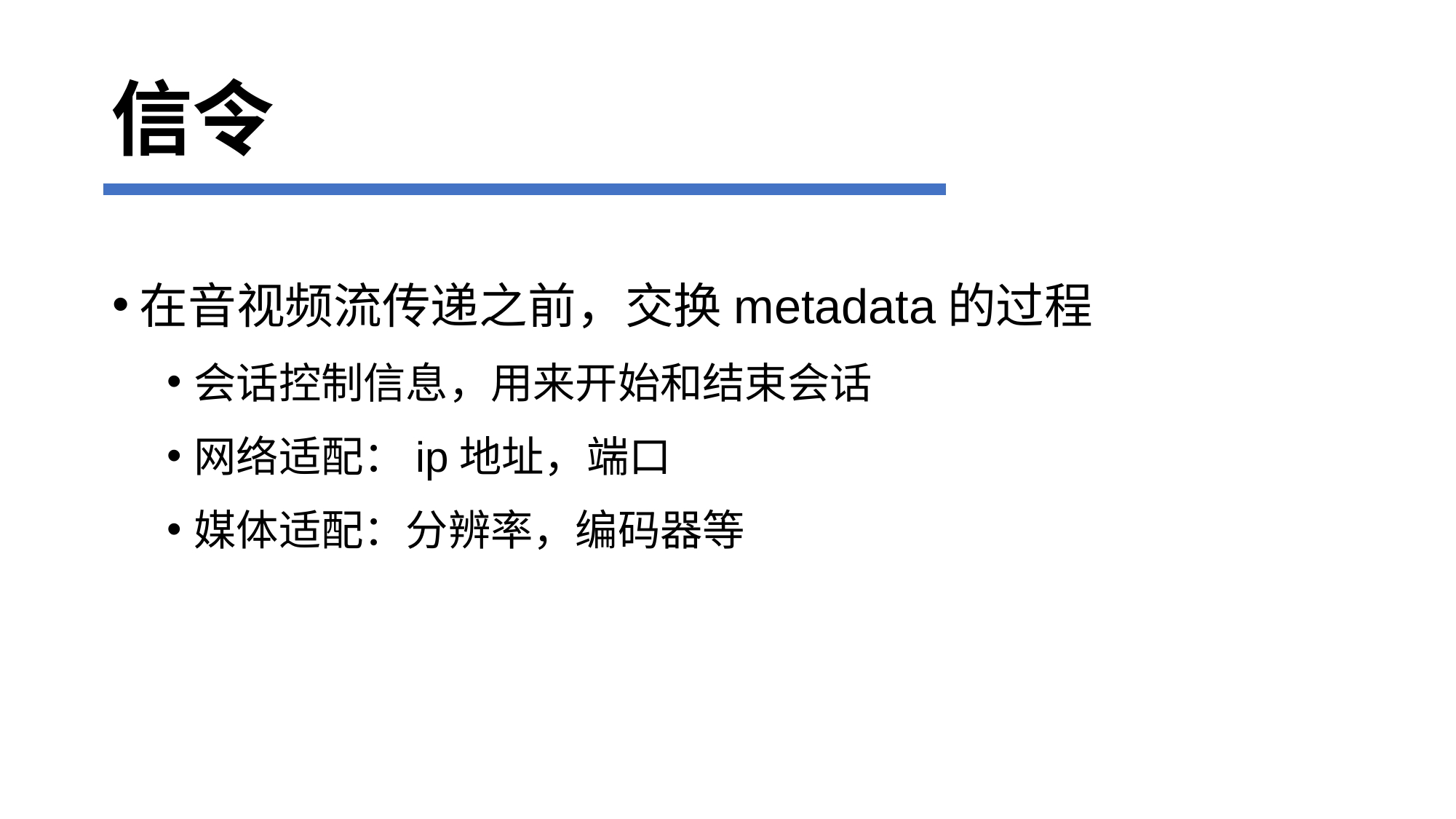

# 信令
在音视频流传递之前，交换metadata的过程
会话控制信息，用来开始和结束会话
网络适配：ip地址，端口
媒体适配：分辨率，编码器等